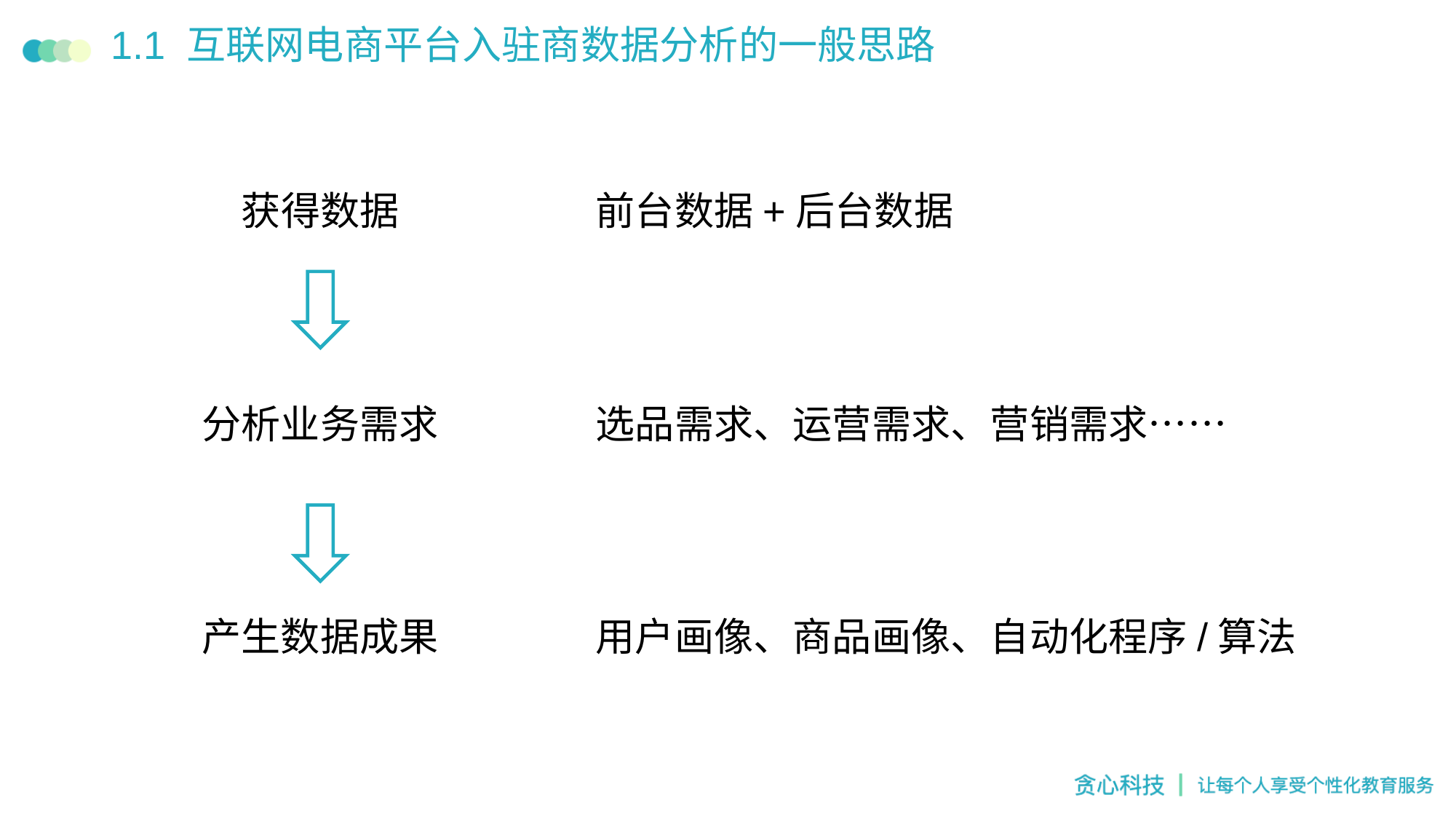

# 1.1 互联网电商平台入驻商数据分析的一般思路
获得数据

分析业务需求

产生数据成果
前台数据+后台数据

选品需求、运营需求、营销需求……

用户画像、商品画像、自动化程序/算法